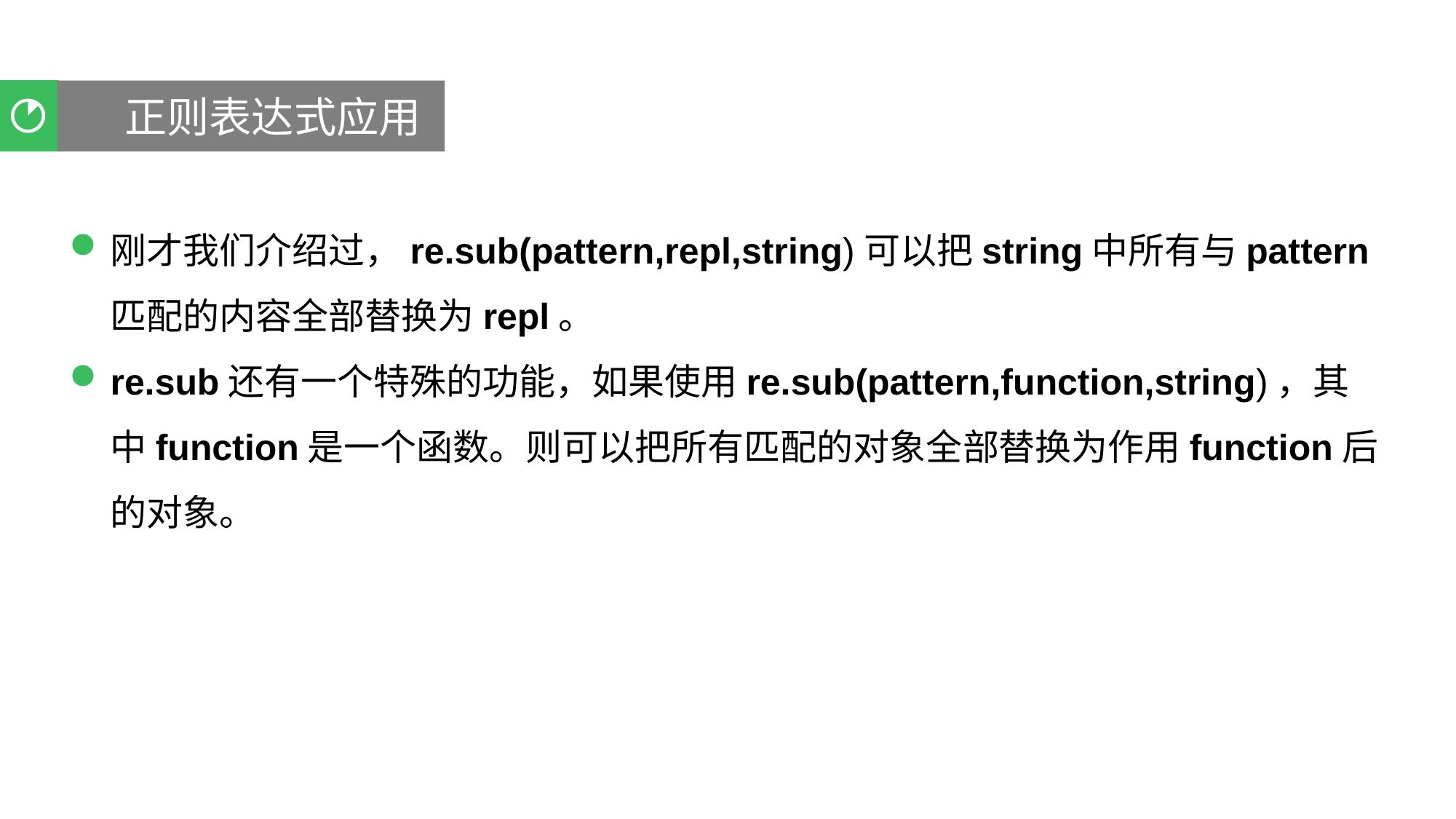

正则表达式应用

聚类分析
刚才我们介绍过，re.sub(pattern,repl,string)可以把string中所有与pattern匹配的内容全部替换为repl。
re.sub还有一个特殊的功能，如果使用re.sub(pattern,function,string)，其中function是一个函数。则可以把所有匹配的对象全部替换为作用function后的对象。